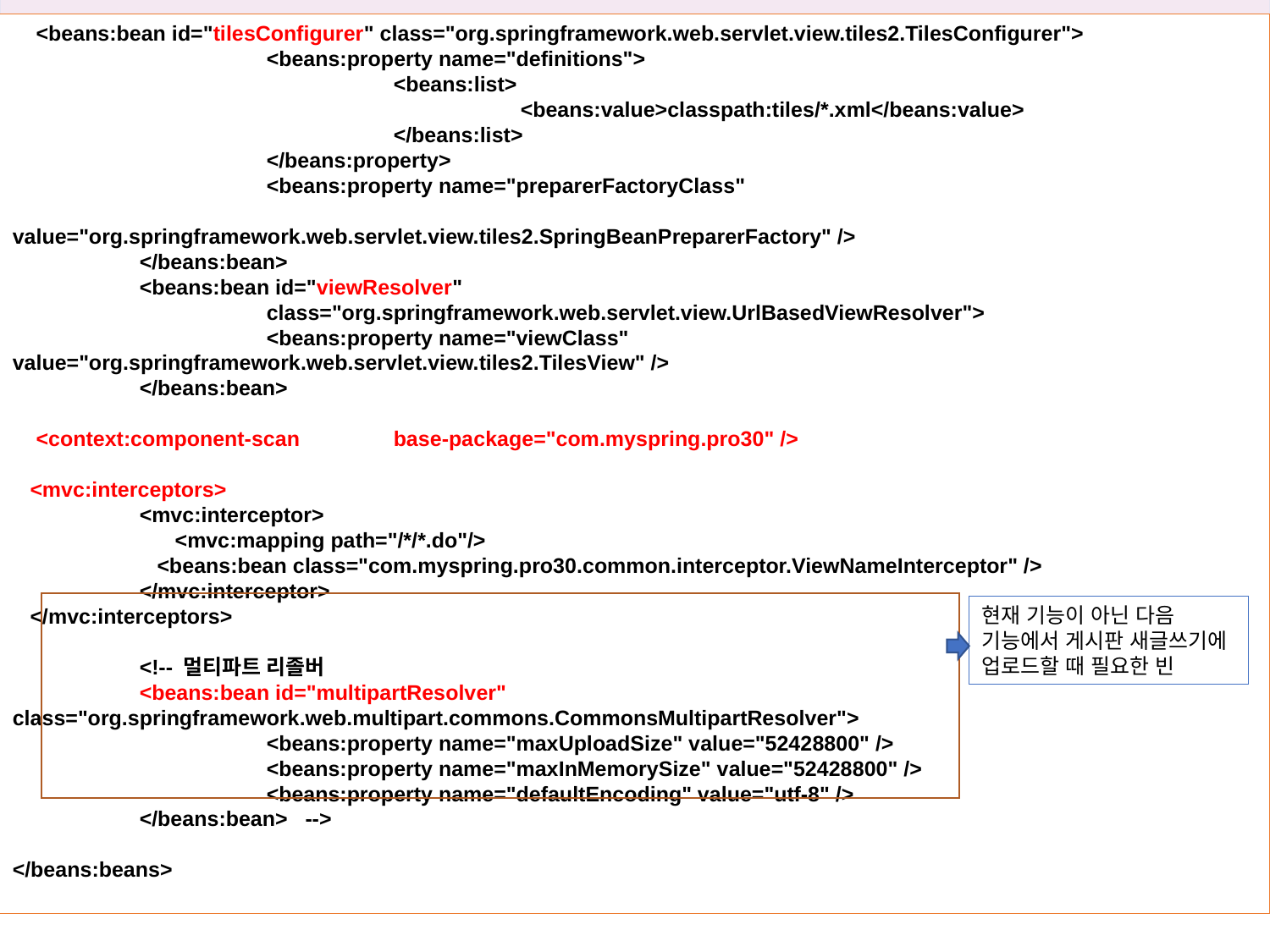

30장 스프링으로 답변형 게시판 만들기
    <beans:bean id="tilesConfigurer" class="org.springframework.web.servlet.view.tiles2.TilesConfigurer">
		<beans:property name="definitions">
			<beans:list>
				<beans:value>classpath:tiles/*.xml</beans:value>
			</beans:list>
		</beans:property>
		<beans:property name="preparerFactoryClass"
			          value="org.springframework.web.servlet.view.tiles2.SpringBeanPreparerFactory" />
	</beans:bean>
	<beans:bean id="viewResolver"
		class="org.springframework.web.servlet.view.UrlBasedViewResolver">
		<beans:property name="viewClass" value="org.springframework.web.servlet.view.tiles2.TilesView" />
	</beans:bean>

    <context:component-scan	base-package="com.myspring.pro30" />

   <mvc:interceptors>
    	<mvc:interceptor>
	      <mvc:mapping path="/*/*.do"/>
	   <beans:bean class="com.myspring.pro30.common.interceptor.ViewNameInterceptor" />
	</mvc:interceptor>
   </mvc:interceptors>

	<!-- 멀티파트 리졸버
	<beans:bean id="multipartResolver" 	class="org.springframework.web.multipart.commons.CommonsMultipartResolver">
		<beans:property name="maxUploadSize" value="52428800" />
		<beans:property name="maxInMemorySize" value="52428800" />
		<beans:property name="defaultEncoding" value="utf-8" />
	</beans:bean>   -->

</beans:beans>

30.1 기존 소스 코드 변경하기

현재 기능이 아닌 다음 기능에서 게시판 새글쓰기에 업로드할 때 필요한 빈